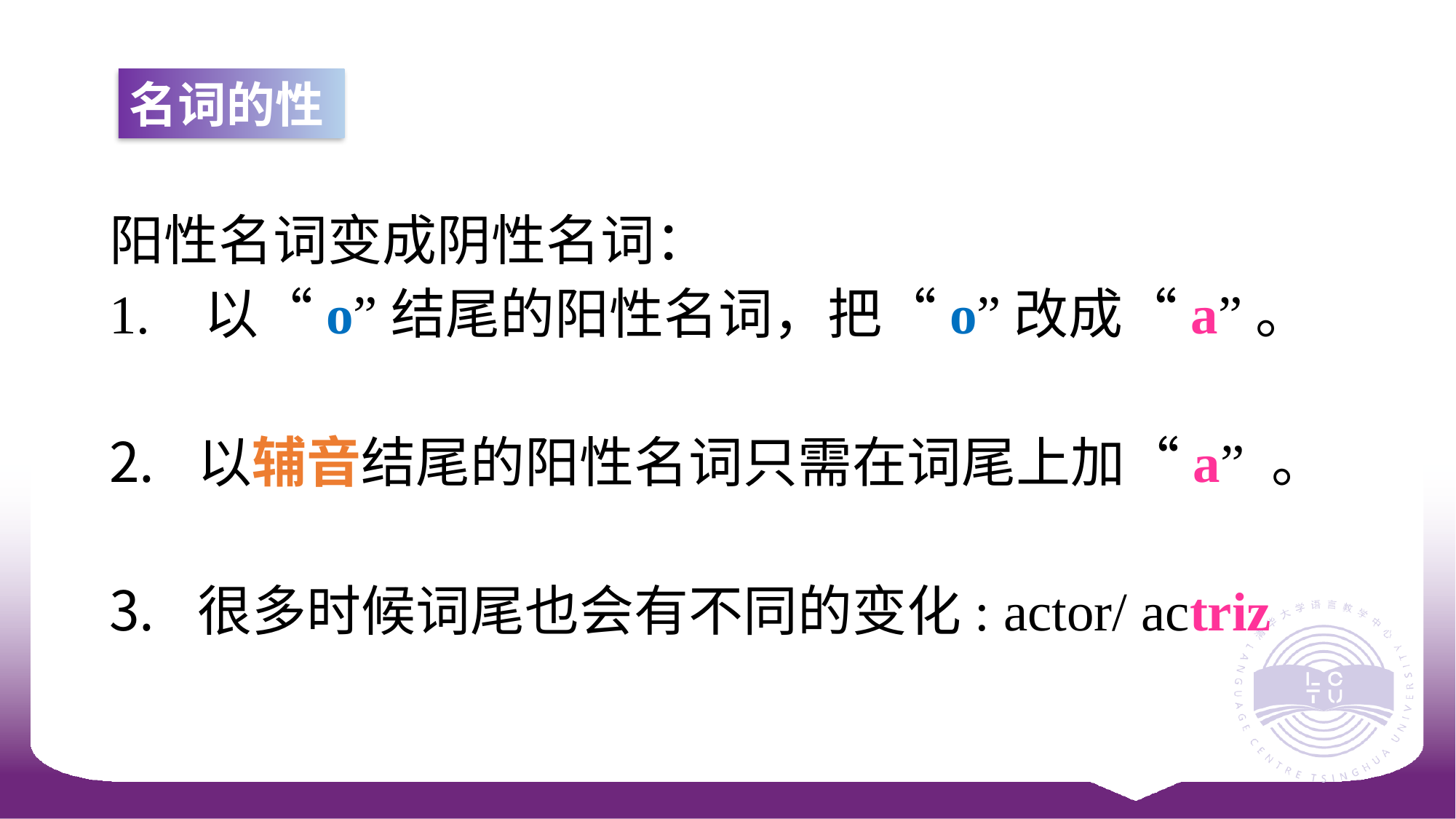

名词的性
阳性名词变成阴性名词：
1.   以“o”结尾的阳性名词，把“o”改成“a”。

以辅音结尾的阳性名词只需在词尾上加“a” 。

很多时候词尾也会有不同的变化: actor/ actriz